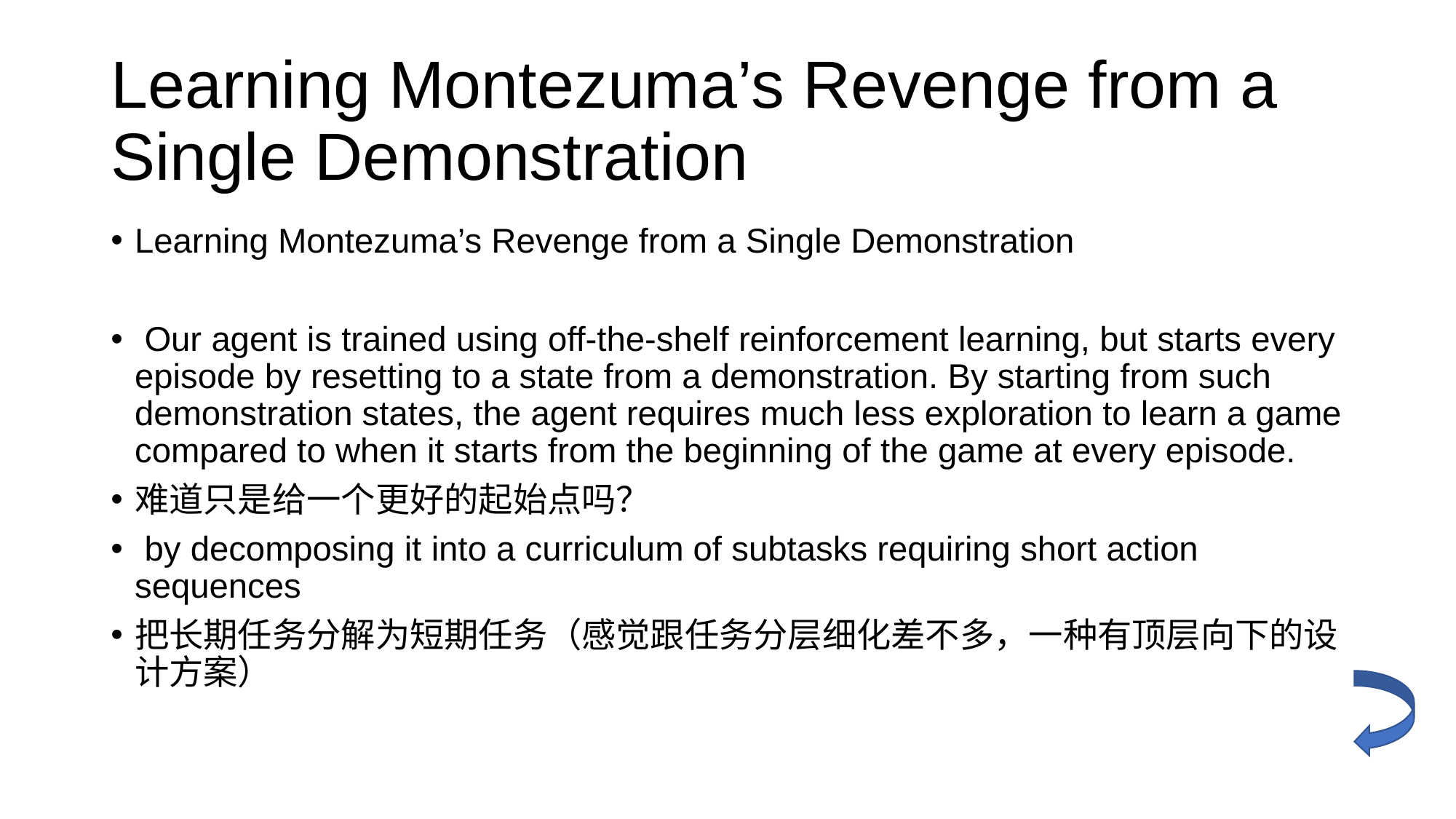

# Learning Montezuma’s Revenge from a Single Demonstration
Learning Montezuma’s Revenge from a Single Demonstration

 Our agent is trained using off-the-shelf reinforcement learning, but starts every episode by resetting to a state from a demonstration. By starting from such demonstration states, the agent requires much less exploration to learn a game compared to when it starts from the beginning of the game at every episode.
难道只是给一个更好的起始点吗？
 by decomposing it into a curriculum of subtasks requiring short action sequences
把长期任务分解为短期任务（感觉跟任务分层细化差不多，一种有顶层向下的设计方案）